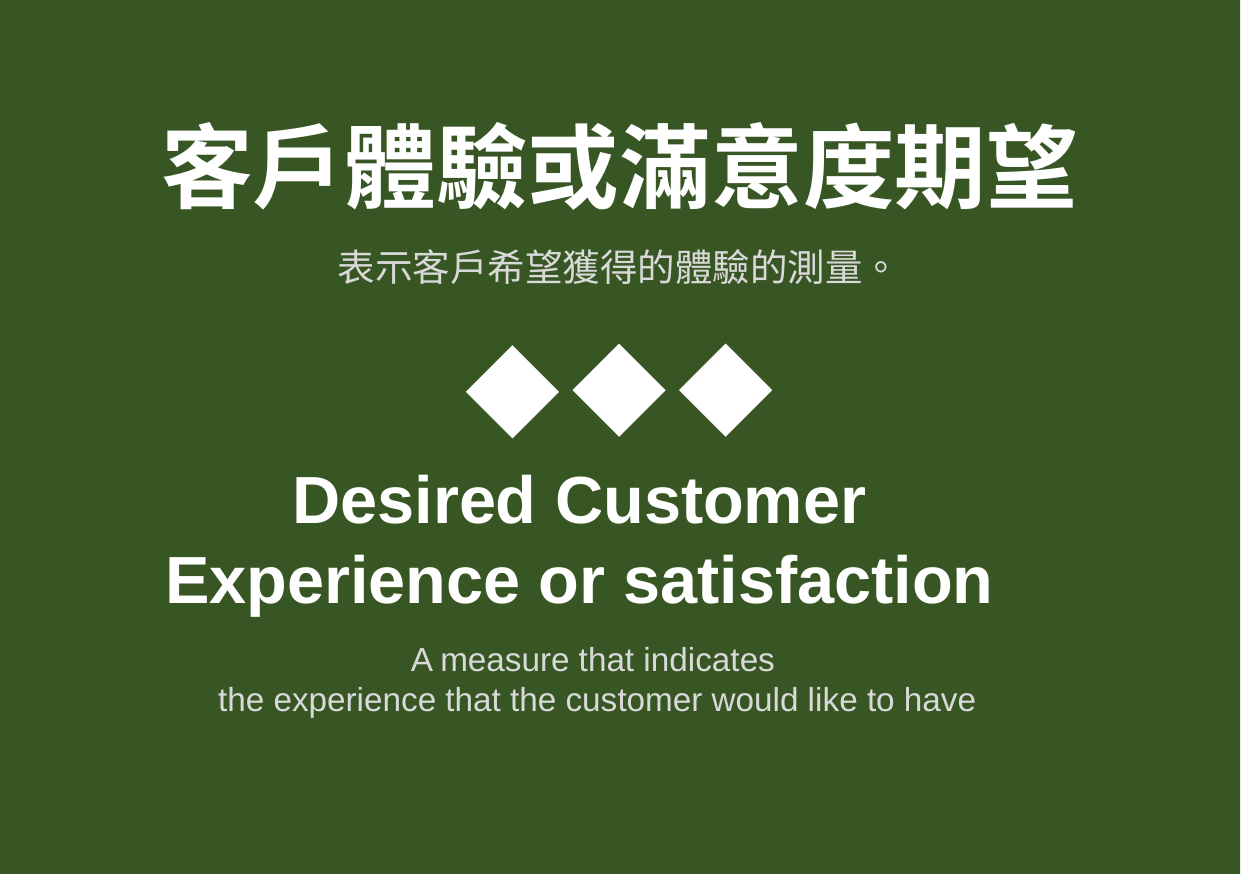

客戶體驗或滿意度期望
表示客戶希望獲得的體驗的測量。

Desired Customer Experience or satisfaction
A measure that indicates
the experience that the customer would like to have